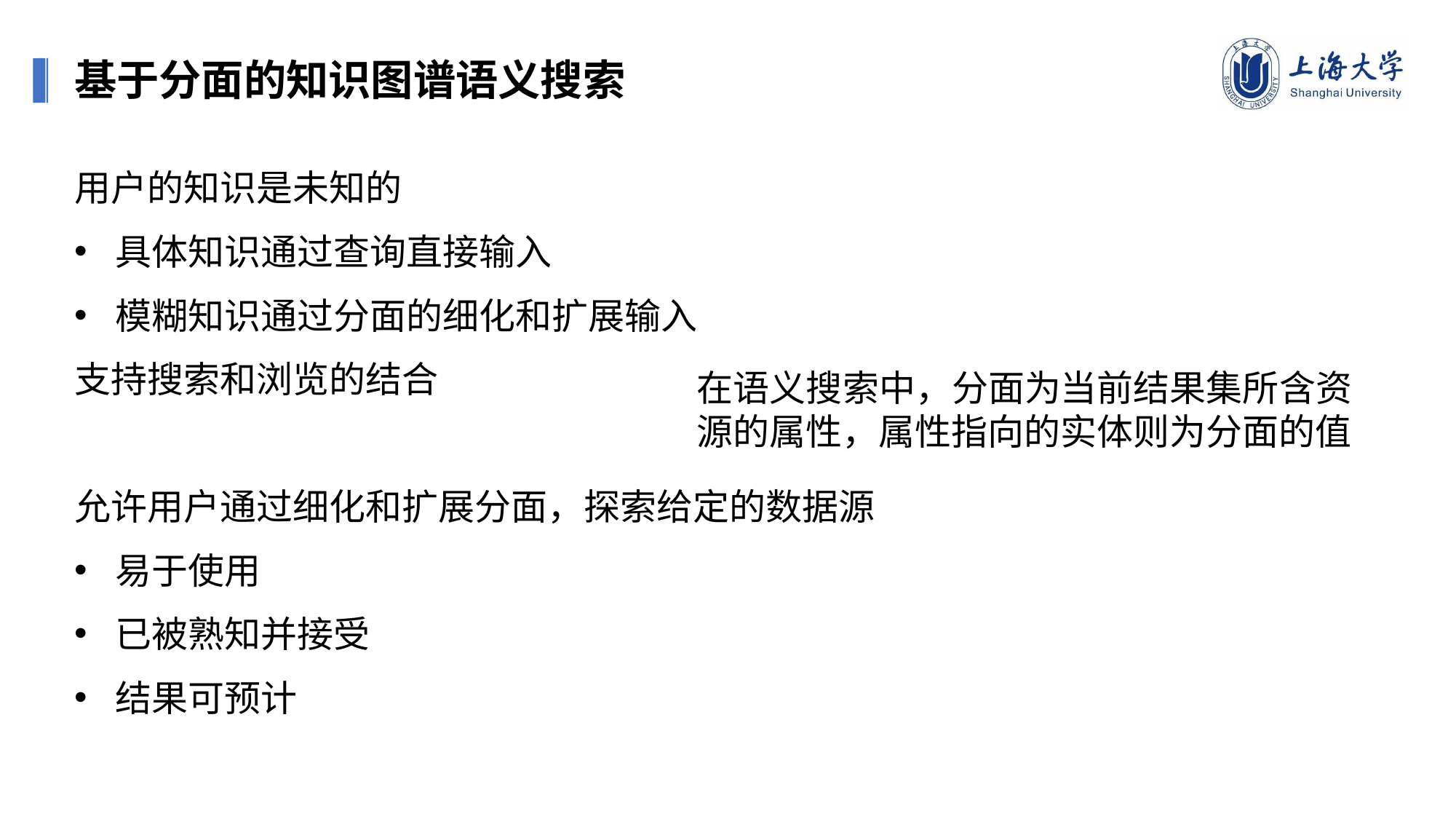

基于分面的知识图谱语义搜索
用户的知识是未知的
具体知识通过查询直接输入
模糊知识通过分面的细化和扩展输入
支持搜索和浏览的结合

允许用户通过细化和扩展分面，探索给定的数据源
易于使用
已被熟知并接受
结果可预计

在语义搜索中，分面为当前结果集所含资源的属性，属性指向的实体则为分面的值